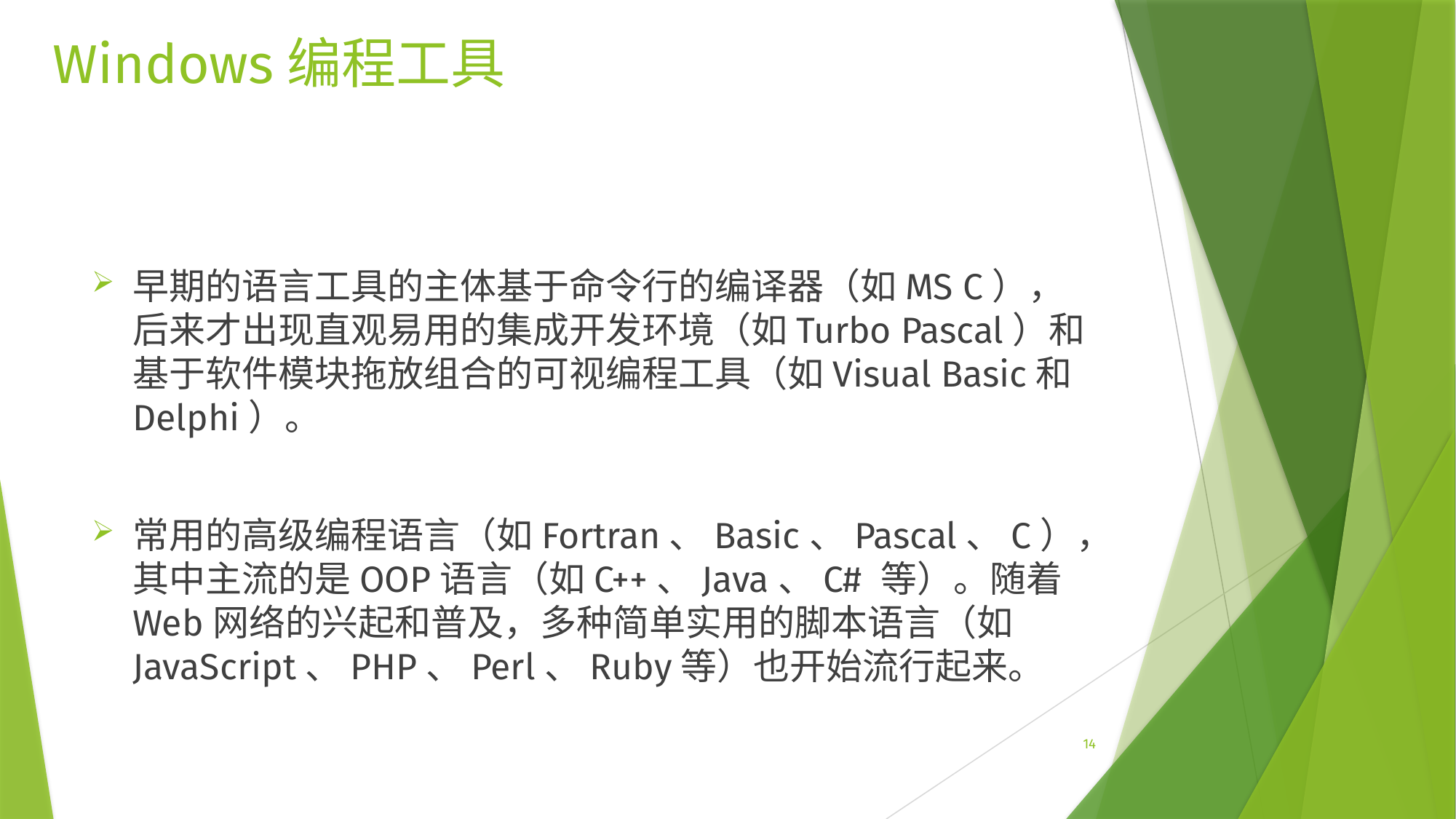

# Windows编程工具
早期的语言工具的主体基于命令行的编译器（如MS C），后来才出现直观易用的集成开发环境（如Turbo Pascal）和基于软件模块拖放组合的可视编程工具（如Visual Basic和Delphi）。

常用的高级编程语言（如Fortran、Basic、Pascal、C），其中主流的是OOP语言（如C++、Java、C# 等）。随着Web网络的兴起和普及，多种简单实用的脚本语言（如JavaScript、PHP、Perl、Ruby等）也开始流行起来。

14